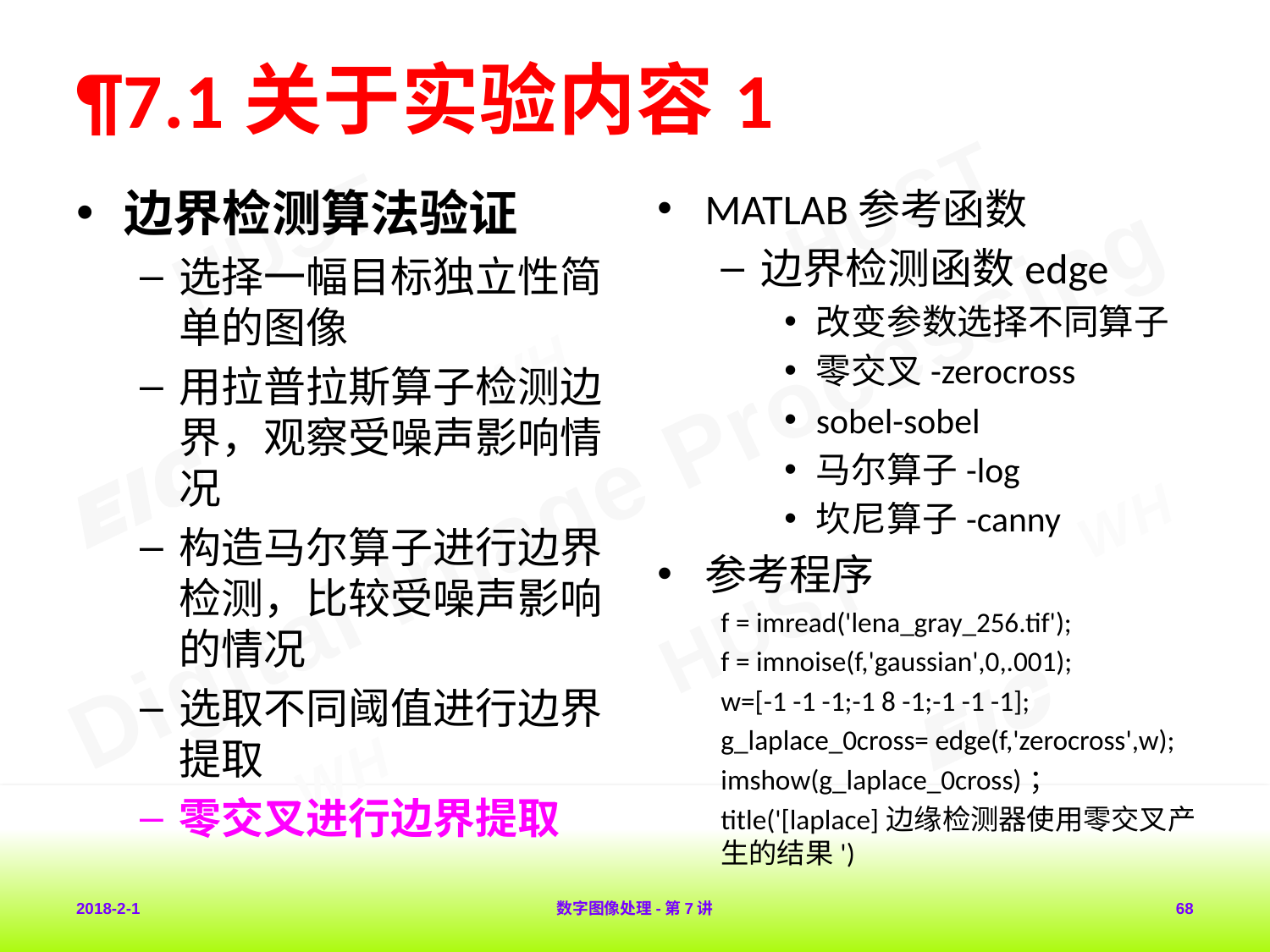

# ¶7.1关于实验内容1
边界检测算法验证
选择一幅目标独立性简单的图像
用拉普拉斯算子检测边界，观察受噪声影响情况
构造马尔算子进行边界检测，比较受噪声影响的情况
选取不同阈值进行边界提取
零交叉进行边界提取

MATLAB参考函数
边界检测函数edge
改变参数选择不同算子
零交叉-zerocross
sobel-sobel
马尔算子-log
坎尼算子-canny
参考程序
f = imread('lena_gray_256.tif');
f = imnoise(f,'gaussian',0,.001);
w=[-1 -1 -1;-1 8 -1;-1 -1 -1];
g_laplace_0cross= edge(f,'zerocross',w);
imshow(g_laplace_0cross)；
title('[laplace]边缘检测器使用零交叉产生的结果')

2018-2-1
数字图像处理-第7讲
68